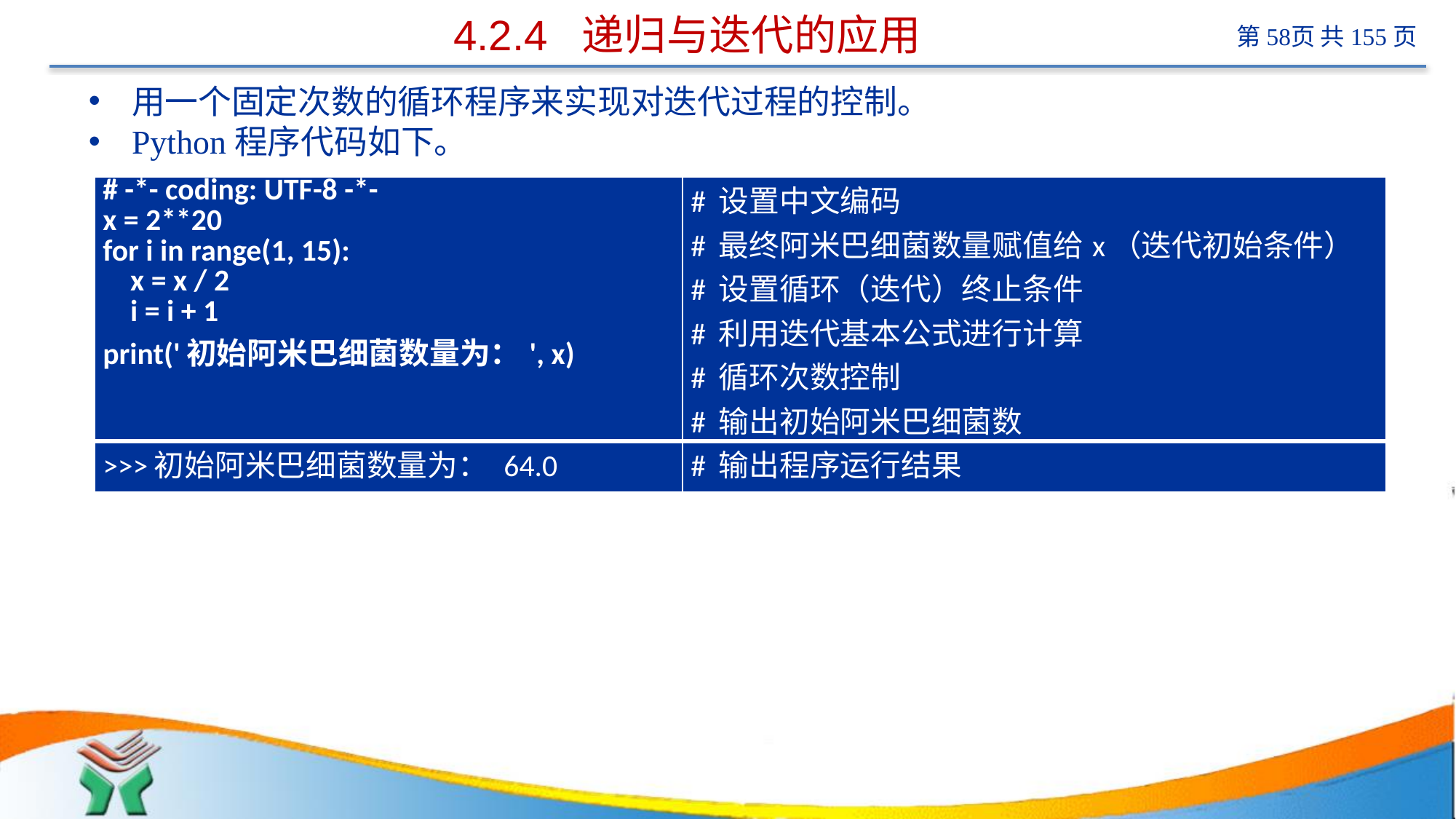

# 4.2.4  递归与迭代的应用
用一个固定次数的循环程序来实现对迭代过程的控制。
Python程序代码如下。
| # -\*- coding: UTF-8 -\*- x = 2\*\*20 for i in range(1, 15): x = x / 2 i = i + 1 print('初始阿米巴细菌数量为：', x) | # 设置中文编码 # 最终阿米巴细菌数量赋值给x（迭代初始条件） # 设置循环（迭代）终止条件 # 利用迭代基本公式进行计算 # 循环次数控制 # 输出初始阿米巴细菌数 |
| --- | --- |
| >>>初始阿米巴细菌数量为： 64.0 | # 输出程序运行结果 |